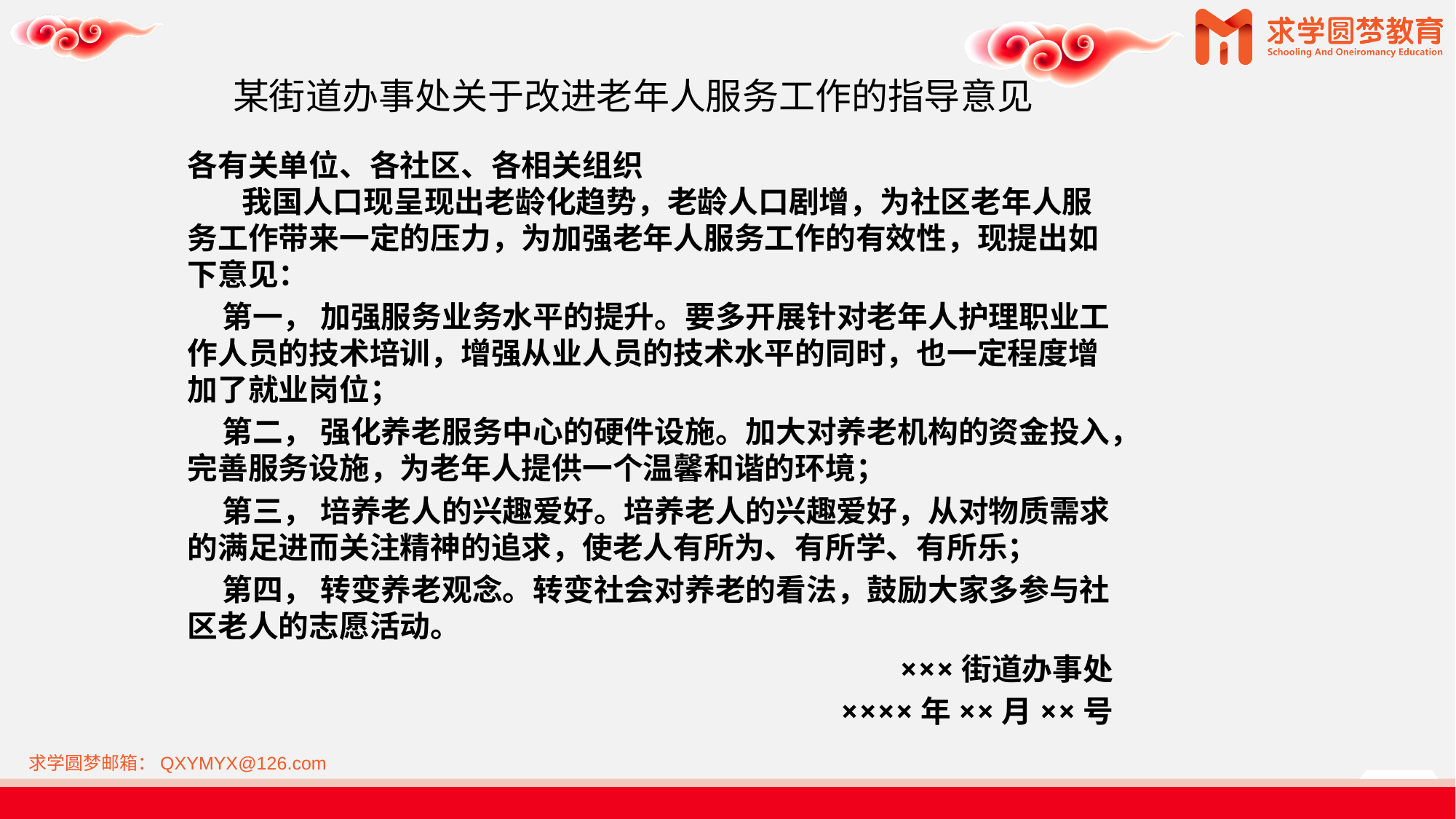

# 某街道办事处关于改进老年人服务工作的指导意见
各有关单位、各社区、各相关组织
我国人口现呈现出老龄化趋势，老龄人口剧增，为社区老年人服务工作带来一定的压力，为加强老年人服务工作的有效性，现提出如下意见：
    第一， 加强服务业务水平的提升。要多开展针对老年人护理职业工作人员的技术培训，增强从业人员的技术水平的同时，也一定程度增加了就业岗位；
    第二， 强化养老服务中心的硬件设施。加大对养老机构的资金投入，完善服务设施，为老年人提供一个温馨和谐的环境；
    第三， 培养老人的兴趣爱好。培养老人的兴趣爱好，从对物质需求的满足进而关注精神的追求，使老人有所为、有所学、有所乐；
    第四， 转变养老观念。转变社会对养老的看法，鼓励大家多参与社区老人的志愿活动。
×××街道办事处
××××年××月××号